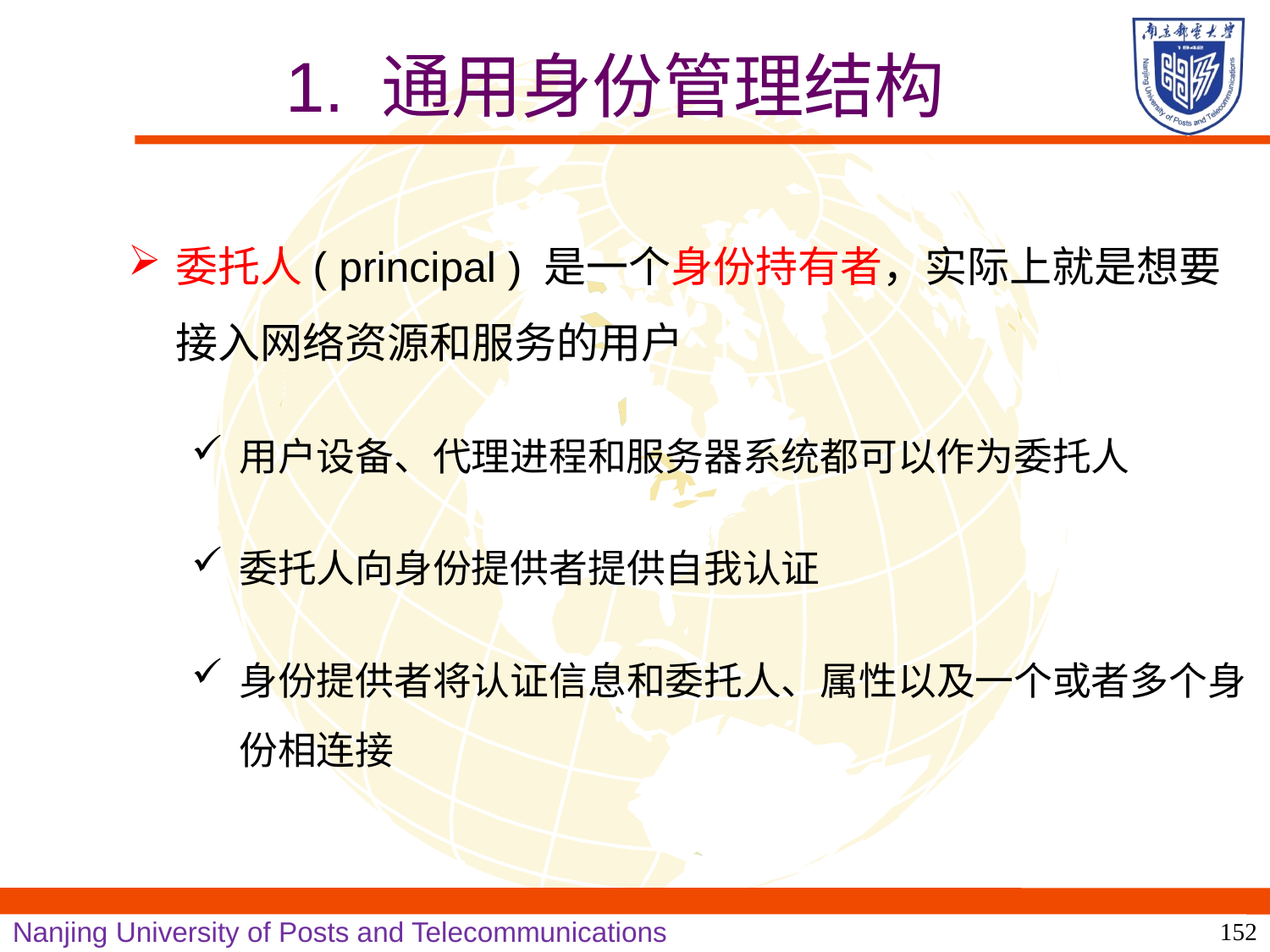

# 1. 通用身份管理结构
委托人( principal ) 是一个身份持有者，实际上就是想要接入网络资源和服务的用户
用户设备、代理进程和服务器系统都可以作为委托人
委托人向身份提供者提供自我认证
身份提供者将认证信息和委托人、属性以及一个或者多个身份相连接
152